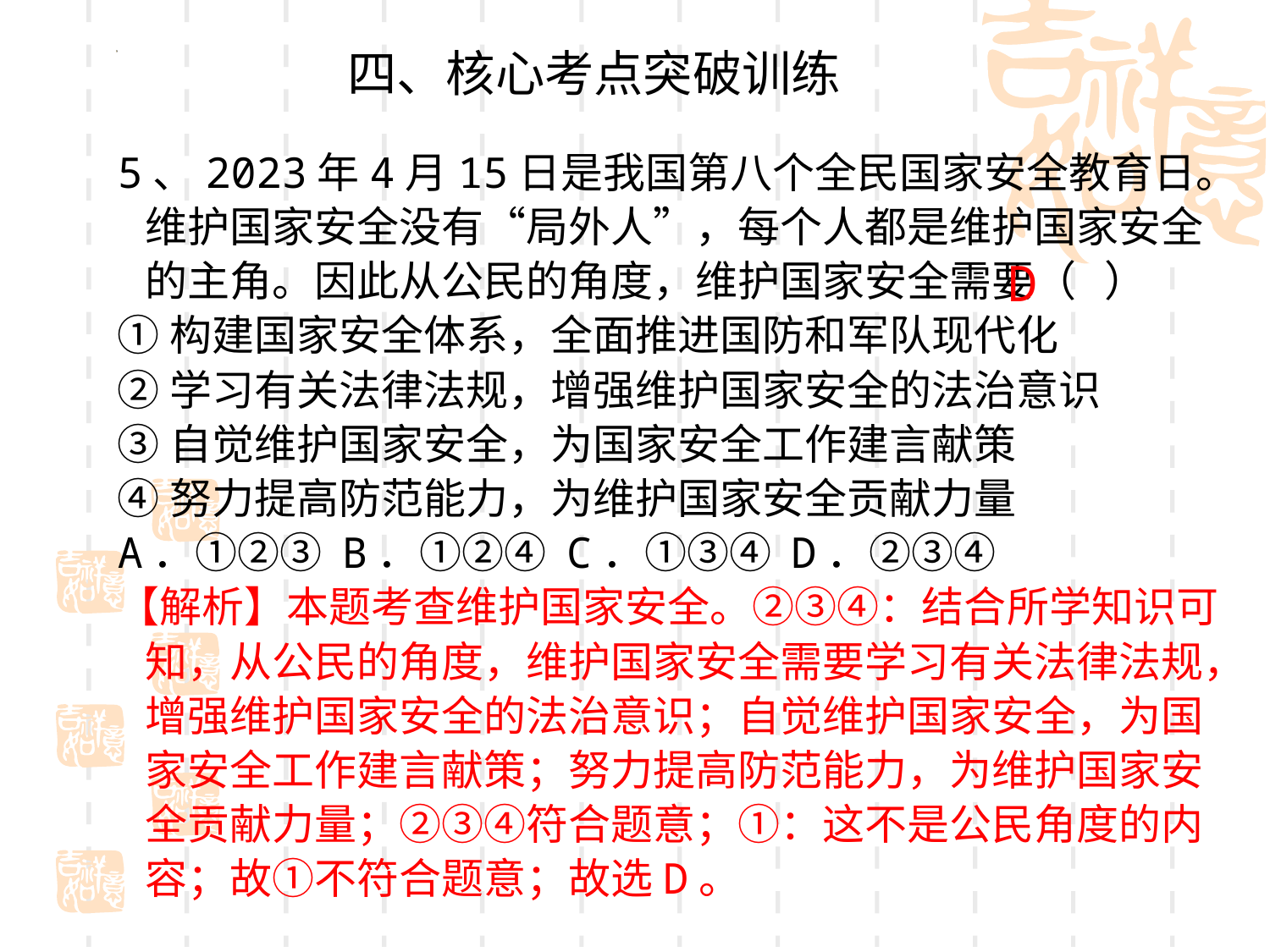

四、核心考点突破训练
5、2023年4月15日是我国第八个全民国家安全教育日。维护国家安全没有“局外人”，每个人都是维护国家安全的主角。因此从公民的角度，维护国家安全需要（   ）
①构建国家安全体系，全面推进国防和军队现代化
②学习有关法律法规，增强维护国家安全的法治意识
③自觉维护国家安全，为国家安全工作建言献策
④努力提高防范能力，为维护国家安全贡献力量
A．①②③ B．①②④ C．①③④ D．②③④
【解析】本题考查维护国家安全。②③④：结合所学知识可知，从公民的角度，维护国家安全需要学习有关法律法规，增强维护国家安全的法治意识；自觉维护国家安全，为国家安全工作建言献策；努力提高防范能力，为维护国家安全贡献力量；②③④符合题意；①：这不是公民角度的内容；故①不符合题意；故选D。
D